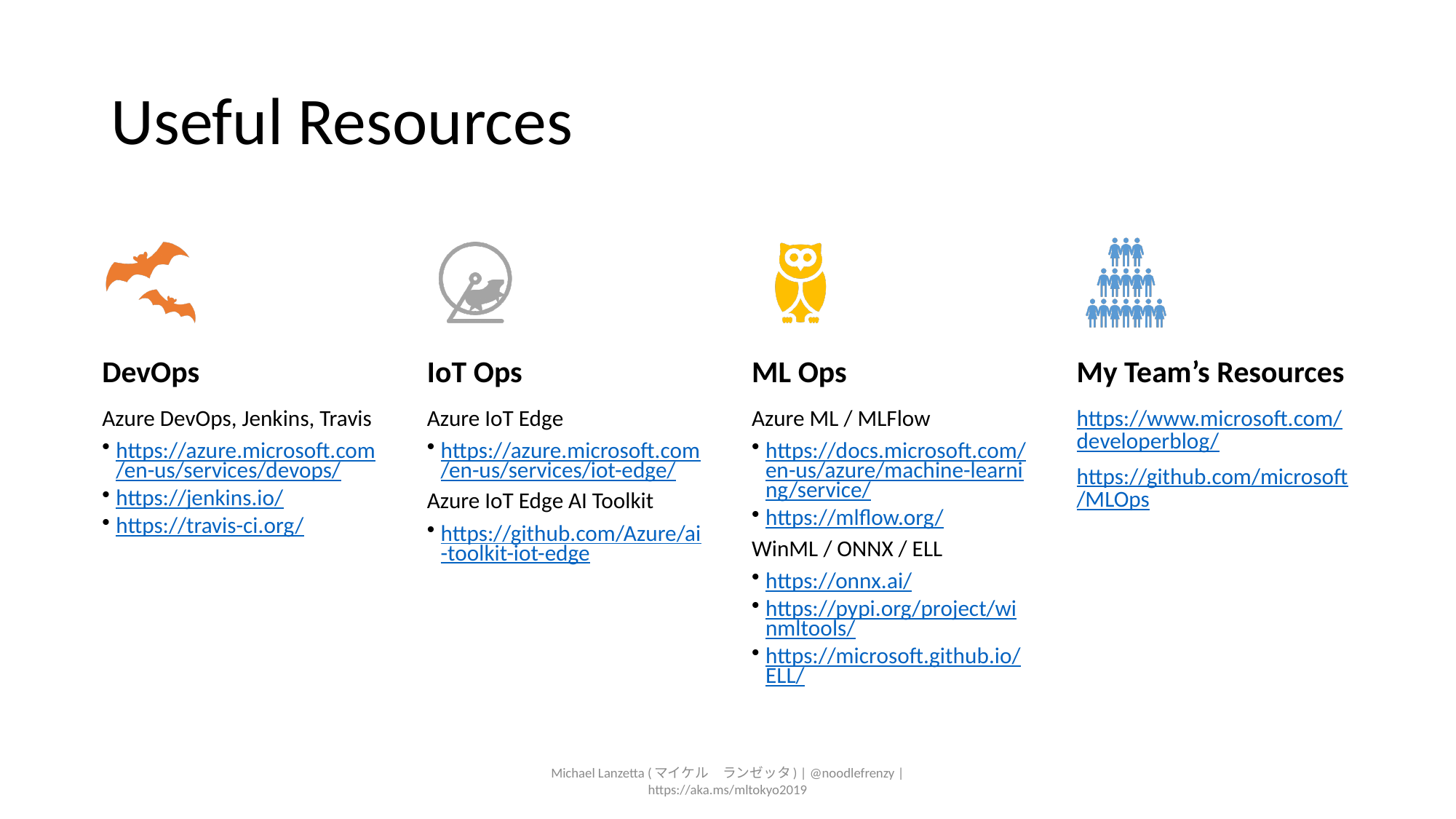

# Useful Resources
DevOps
Azure DevOps, Jenkins, Travis
https://azure.microsoft.com/en-us/services/devops/
https://jenkins.io/
https://travis-ci.org/
IoT Ops
Azure IoT Edge
https://azure.microsoft.com/en-us/services/iot-edge/
Azure IoT Edge AI Toolkit
https://github.com/Azure/ai-toolkit-iot-edge
ML Ops
Azure ML / MLFlow
https://docs.microsoft.com/en-us/azure/machine-learning/service/
https://mlflow.org/
WinML / ONNX / ELL
https://onnx.ai/
https://pypi.org/project/winmltools/
https://microsoft.github.io/ELL/
My Team’s Resources
https://www.microsoft.com/developerblog/
https://github.com/microsoft/MLOps
Michael Lanzetta (マイケル　ランゼッタ) | @noodlefrenzy | https://aka.ms/mltokyo2019